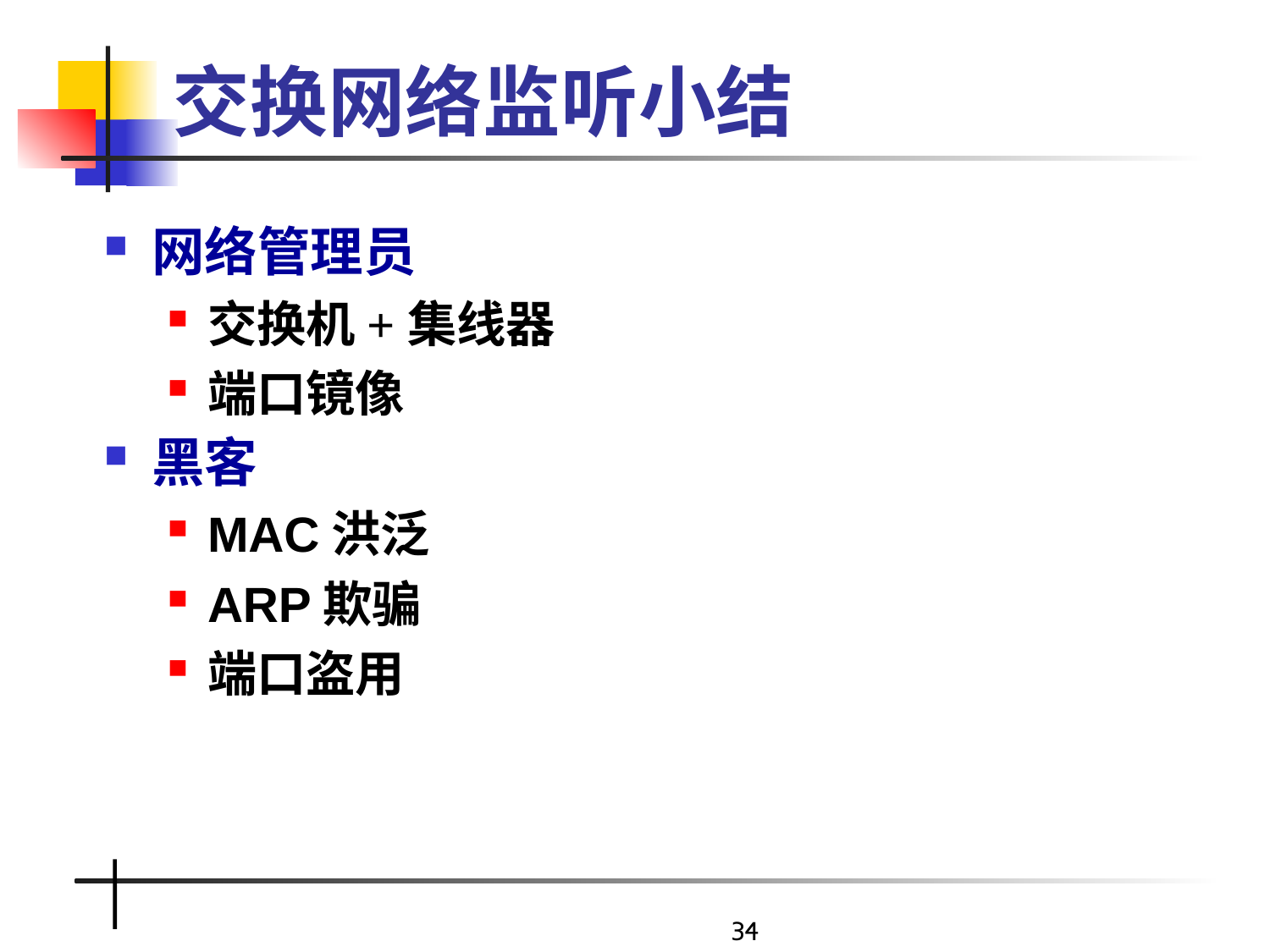

# 交换网络监听小结
网络管理员
交换机+集线器
端口镜像
黑客
MAC洪泛
ARP欺骗
端口盗用
34